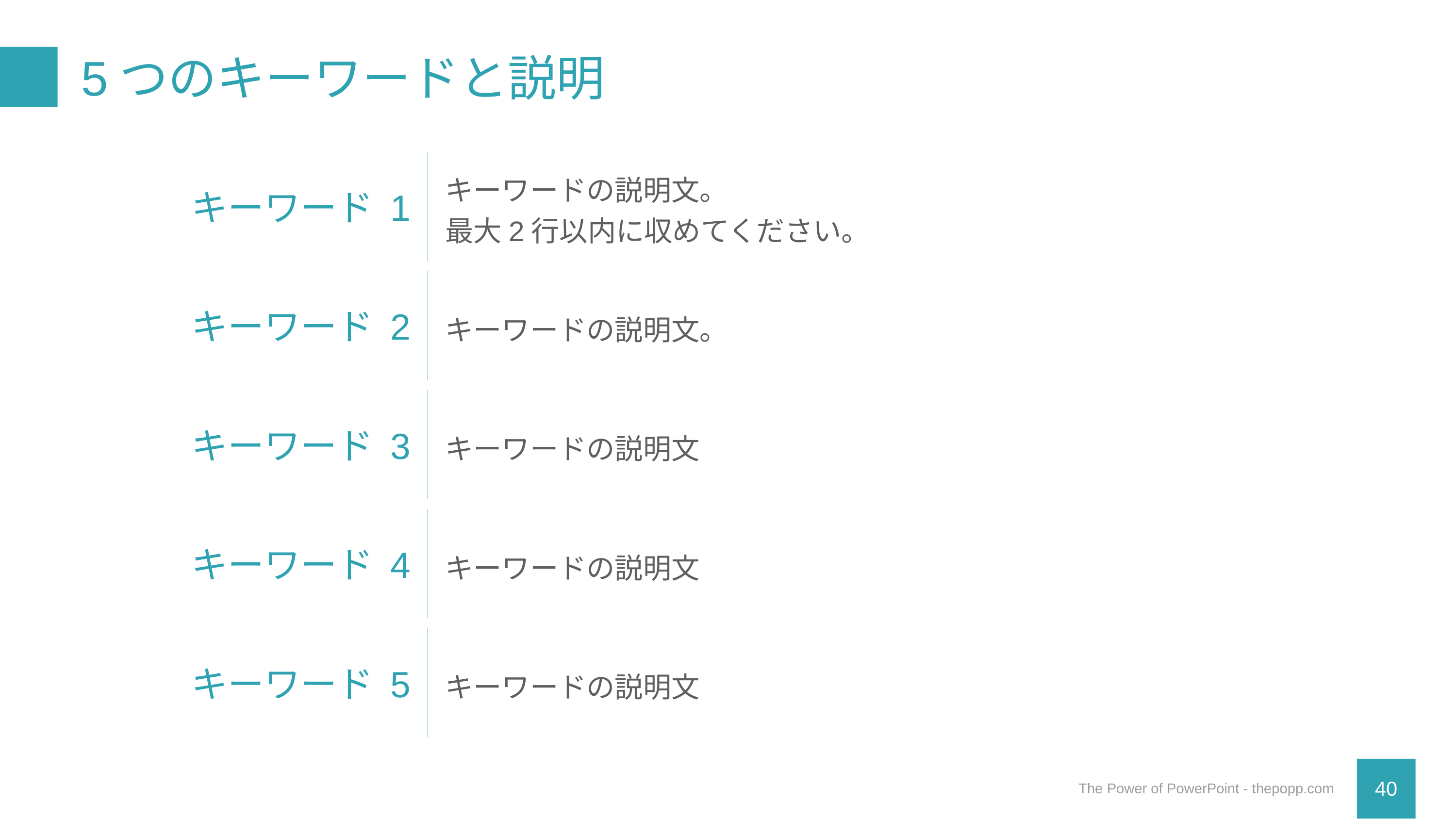

# 5つのキーワードと説明
キーワードの説明文。
最大2行以内に収めてください。
キーワード 1
キーワードの説明文。
キーワード 2
キーワードの説明文
キーワード 3
キーワードの説明文
キーワード 4
キーワードの説明文
キーワード 5
The Power of PowerPoint - thepopp.com
40